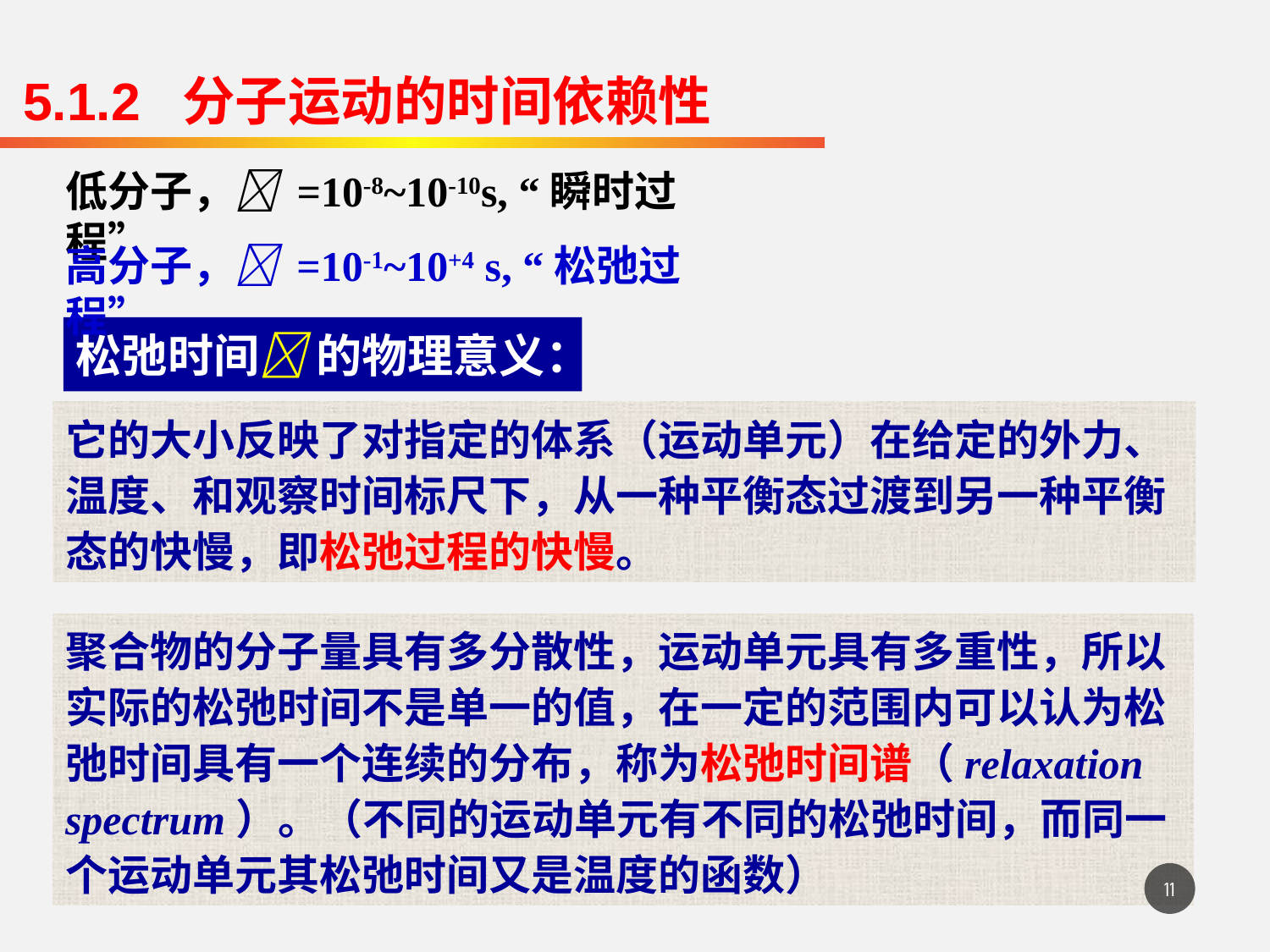

5.1.2  分子运动的时间依赖性
低分子，τ =10-8~10-10s, “瞬时过程”
高分子，τ =10-1~10+4 s, “松弛过程”
松弛时间τ 的物理意义：
它的大小反映了对指定的体系（运动单元）在给定的外力、温度、和观察时间标尺下，从一种平衡态过渡到另一种平衡态的快慢，即松弛过程的快慢。
聚合物的分子量具有多分散性，运动单元具有多重性，所以实际的松弛时间不是单一的值，在一定的范围内可以认为松弛时间具有一个连续的分布，称为松弛时间谱（relaxation spectrum）。（不同的运动单元有不同的松弛时间，而同一个运动单元其松弛时间又是温度的函数）
11